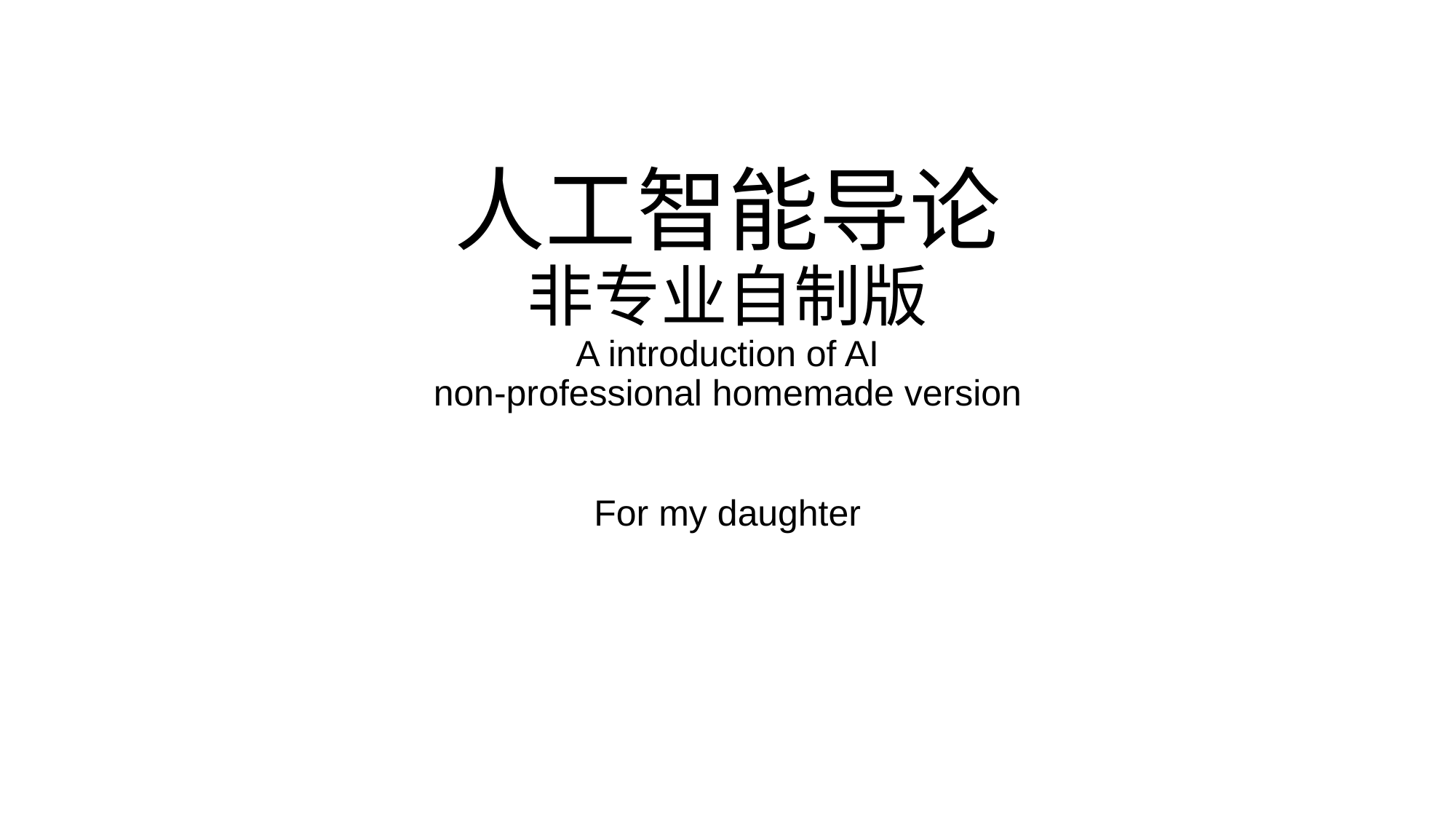

# 人工智能导论 非专业自制版 A introduction of AI non-professional homemade version

For my daughter